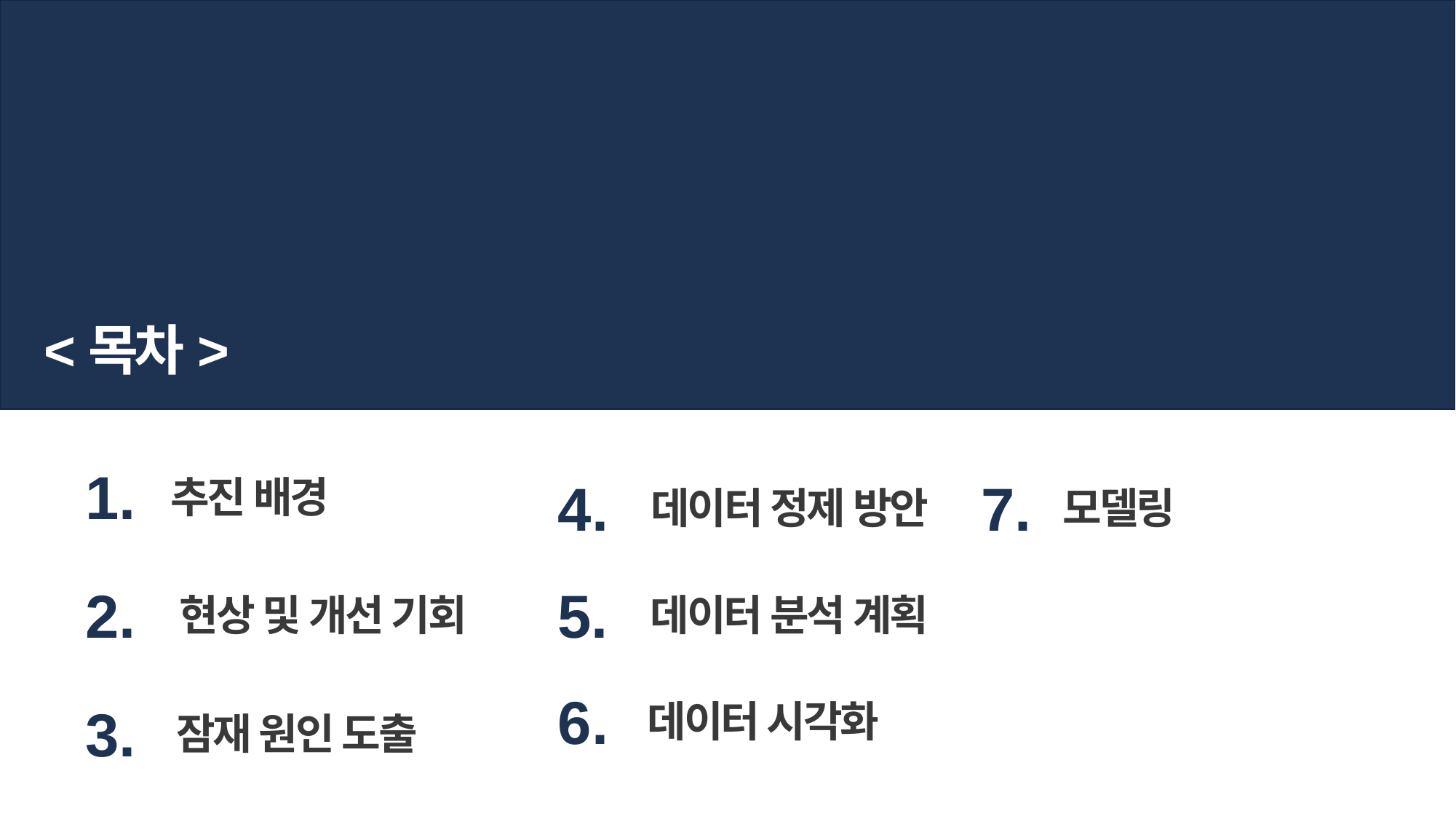

<목차>
1.
추진 배경
4.
데이터 정제 방안
7.
모델링
2.
현상 및 개선 기회
5.
데이터 분석 계획
6.
데이터 시각화
3.
잠재 원인 도출

2